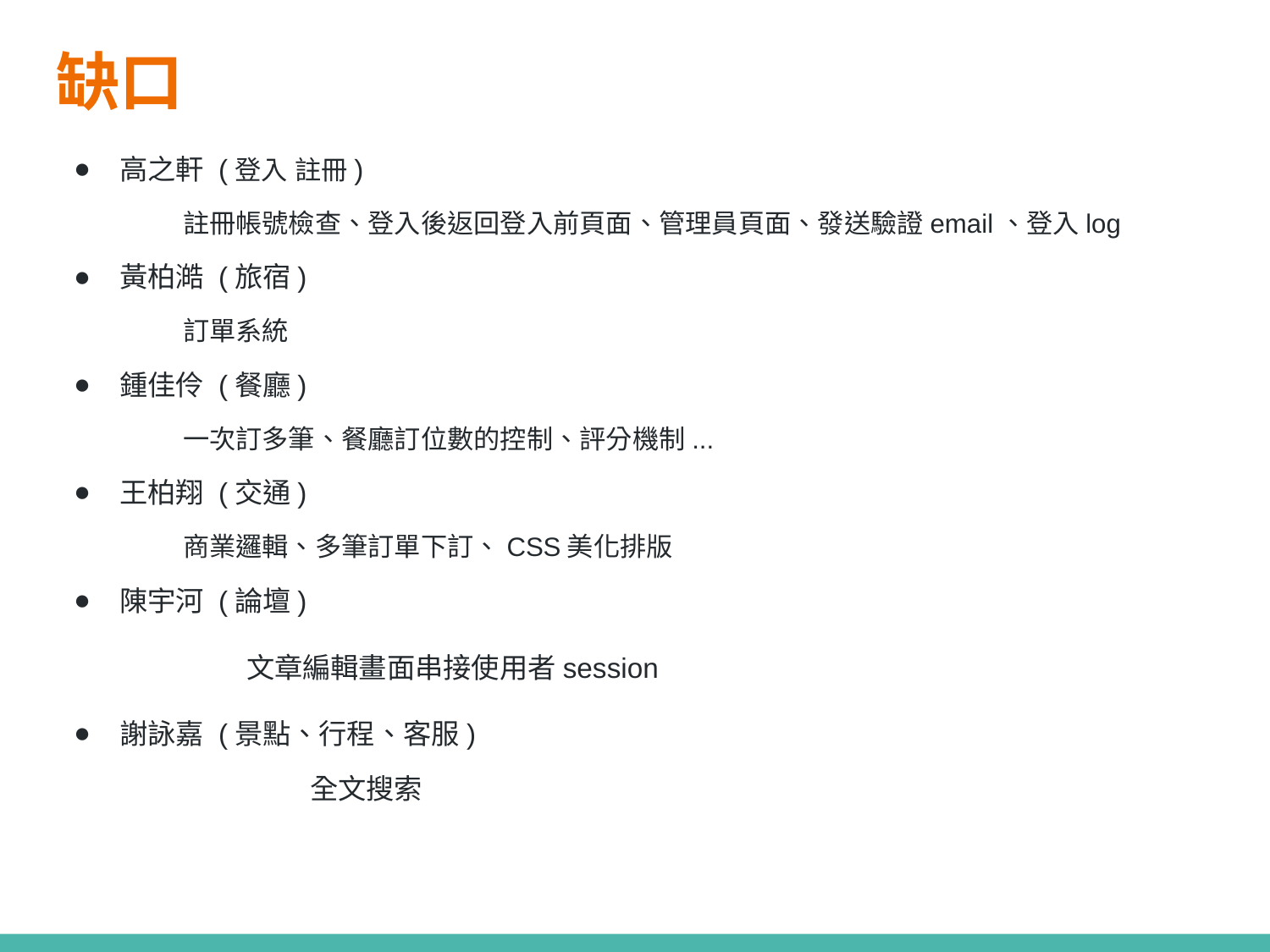

# 缺口
高之軒 (登入 註冊)
註冊帳號檢查、登入後返回登入前頁面、管理員頁面、發送驗證email、登入log
黃柏澔 (旅宿)
訂單系統
鍾佳伶 (餐廳)
一次訂多筆、餐廳訂位數的控制、評分機制...
王柏翔 (交通)
商業邏輯、多筆訂單下訂、CSS美化排版
陳宇河 (論壇)
	文章編輯畫面串接使用者session
謝詠嘉 (景點、行程、客服)
		全文搜索